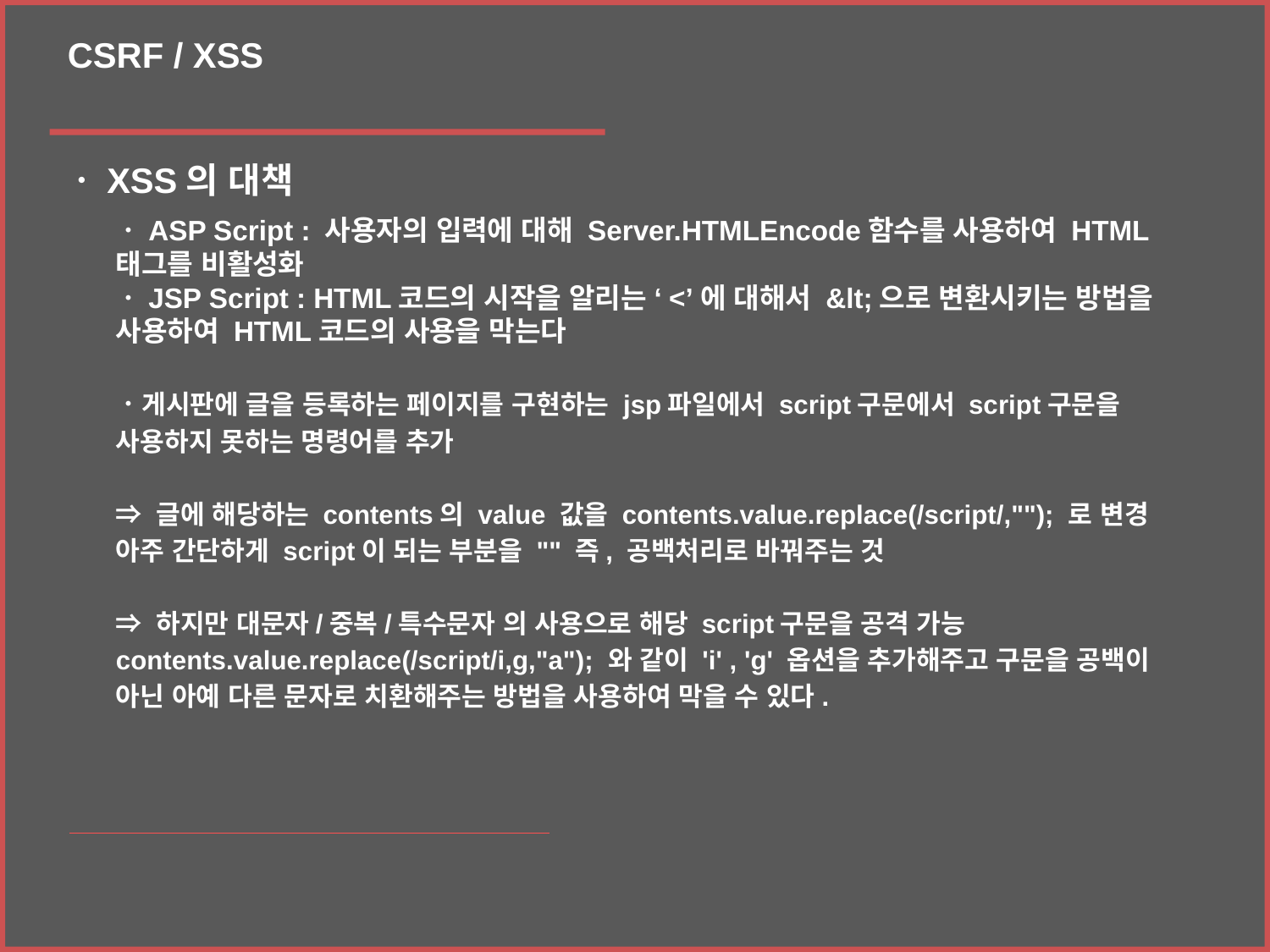

CSRF / XSS

ㆍXSS의 대책
ㆍASP Script : 사용자의 입력에 대해 Server.HTMLEncode함수를 사용하여 HTML태그를 비활성화
ㆍJSP Script : HTML코드의 시작을 알리는 ‘<’에 대해서 &lt;으로 변환시키는 방법을 사용하여 HTML코드의 사용을 막는다

ㆍ게시판에 글을 등록하는 페이지를 구현하는 jsp파일에서 script구문에서 script구문을 사용하지 못하는 명령어를 추가

⇒ 글에 해당하는 contents의 value 값을 contents.value.replace(/script/,""); 로 변경
아주 간단하게 script이 되는 부분을 "" 즉, 공백처리로 바꿔주는 것

⇒ 하지만 대문자/중복/특수문자 의 사용으로 해당 script구문을 공격 가능
contents.value.replace(/script/i,g,"a"); 와 같이 'i' , 'g' 옵션을 추가해주고 구문을 공백이 아닌 아예 다른 문자로 치환해주는 방법을 사용하여 막을 수 있다.